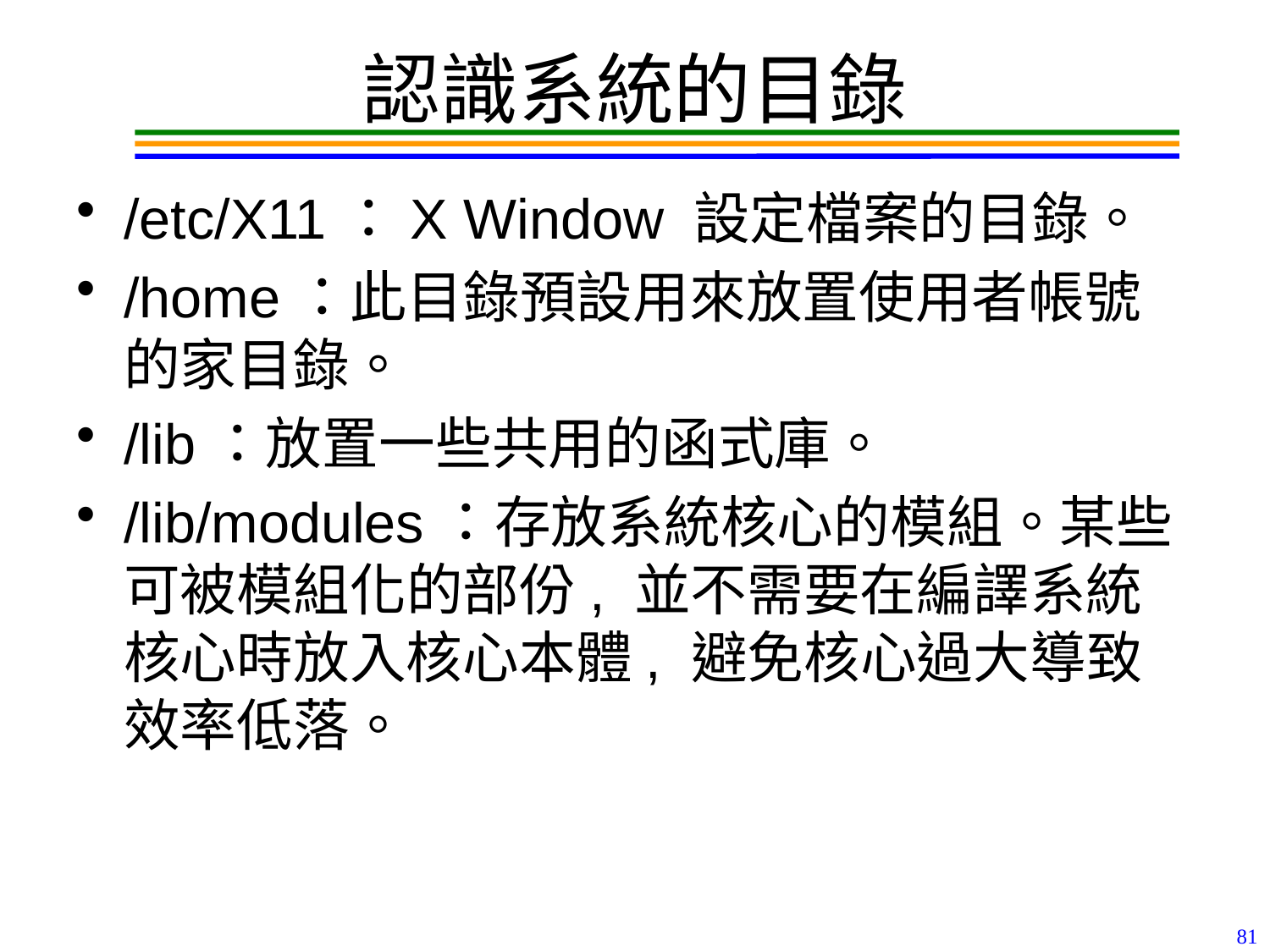

# 認識系統的目錄
/etc/X11：X Window 設定檔案的目錄。
/home：此目錄預設用來放置使用者帳號的家目錄。
/lib：放置一些共用的函式庫。
/lib/modules：存放系統核心的模組。某些可被模組化的部份, 並不需要在編譯系統核心時放入核心本體, 避免核心過大導致效率低落。

81